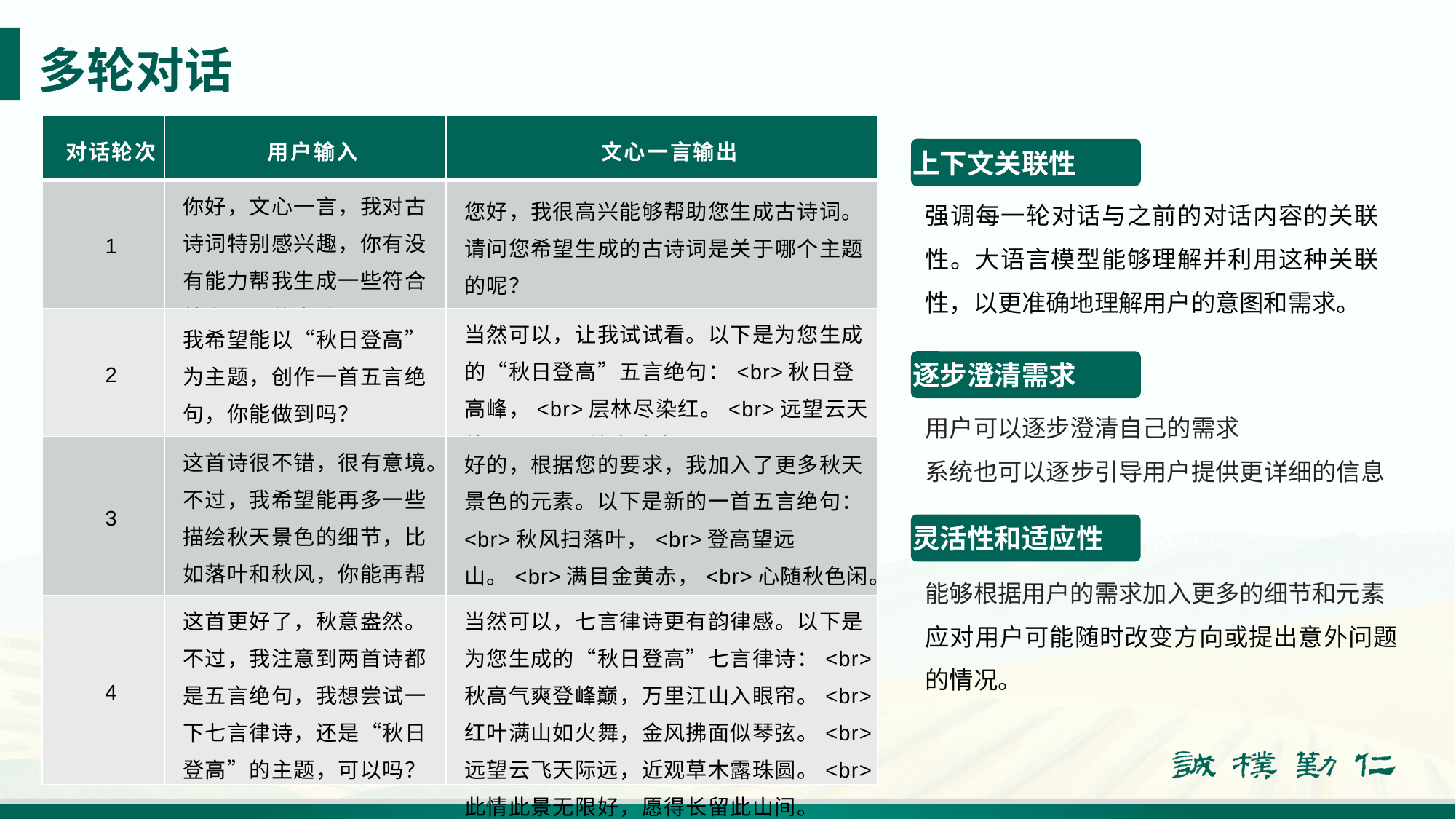

多轮对话
| 对话轮次 | 用户输入 | 文心一言输出 |
| --- | --- | --- |
| 1 | 你好，文心一言，我对古诗词特别感兴趣，你有没有能力帮我生成一些符合特定主题的古诗词呢？ | 您好，我很高兴能够帮助您生成古诗词。请问您希望生成的古诗词是关于哪个主题的呢？ |
| 2 | 我希望能以“秋日登高”为主题，创作一首五言绝句，你能做到吗？ | 当然可以，让我试试看。以下是为您生成的“秋日登高”五言绝句：<br>秋日登高峰，<br>层林尽染红。<br>远望云天外，<br>心境自清空。 |
| 3 | 这首诗很不错，很有意境。不过，我希望能再多一些描绘秋天景色的细节，比如落叶和秋风，你能再帮我生成一首吗？ | 好的，根据您的要求，我加入了更多秋天景色的元素。以下是新的一首五言绝句：<br>秋风扫落叶，<br>登高望远山。<br>满目金黄赤，<br>心随秋色闲。 |
| 4 | 这首更好了，秋意盎然。不过，我注意到两首诗都是五言绝句，我想尝试一下七言律诗，还是“秋日登高”的主题，可以吗？ | 当然可以，七言律诗更有韵律感。以下是为您生成的“秋日登高”七言律诗：<br>秋高气爽登峰巅，万里江山入眼帘。<br>红叶满山如火舞，金风拂面似琴弦。<br>远望云飞天际远，近观草木露珠圆。<br>此情此景无限好，愿得长留此山间。 |
上下文关联性
强调每一轮对话与之前的对话内容的关联性。大语言模型能够理解并利用这种关联性，以更准确地理解用户的意图和需求。

逐步澄清需求
用户可以逐步澄清自己的需求
系统也可以逐步引导用户提供更详细的信息
灵活性和适应性
能够根据用户的需求加入更多的细节和元素
应对用户可能随时改变方向或提出意外问题的情况。